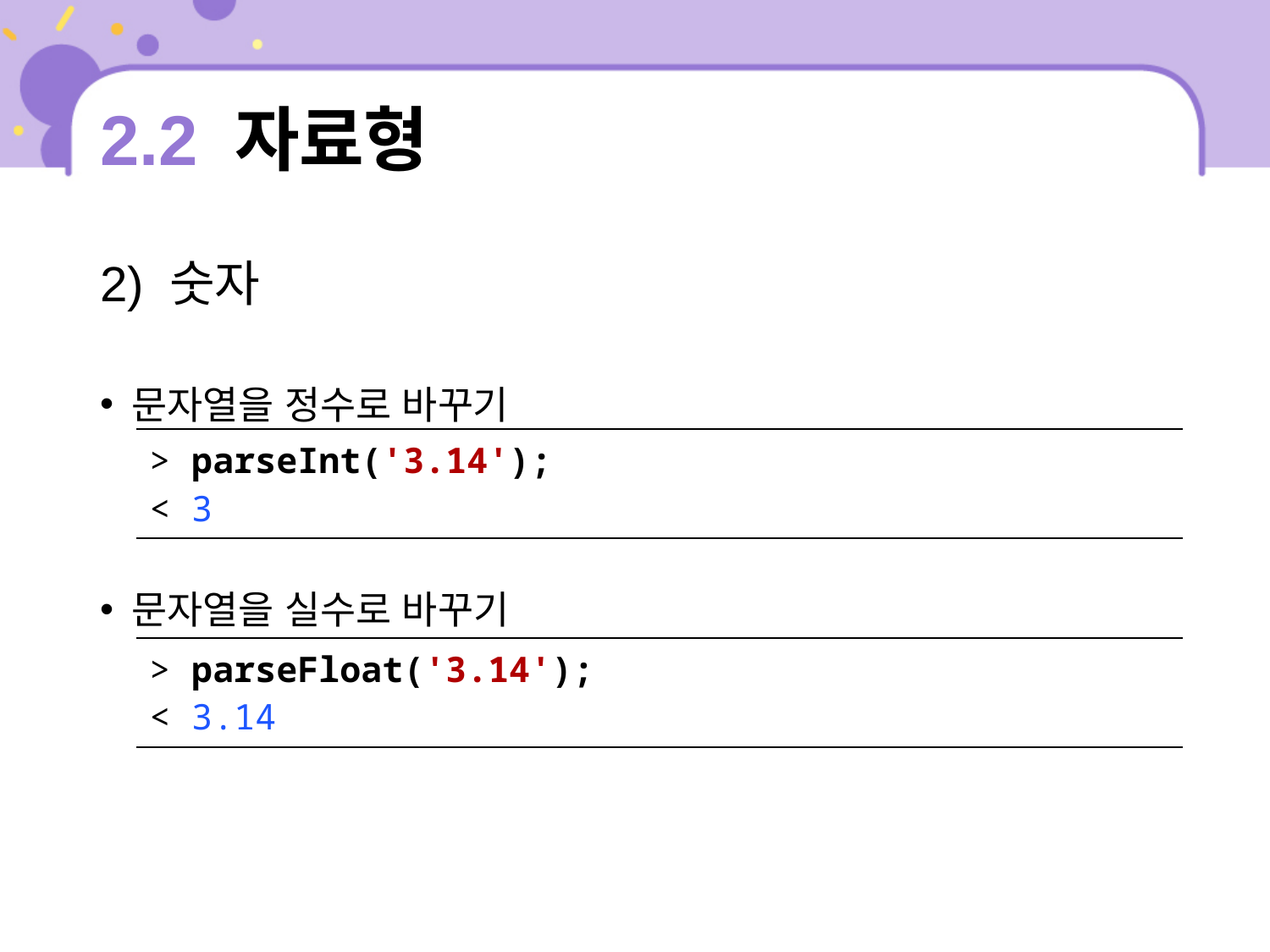

# 2.2 자료형
2) 숫자
문자열을 정수로 바꾸기

문자열을 실수로 바꾸기

| > parseInt('3.14'); < 3 |
| --- |
| > parseFloat('3.14'); < 3.14 |
| --- |